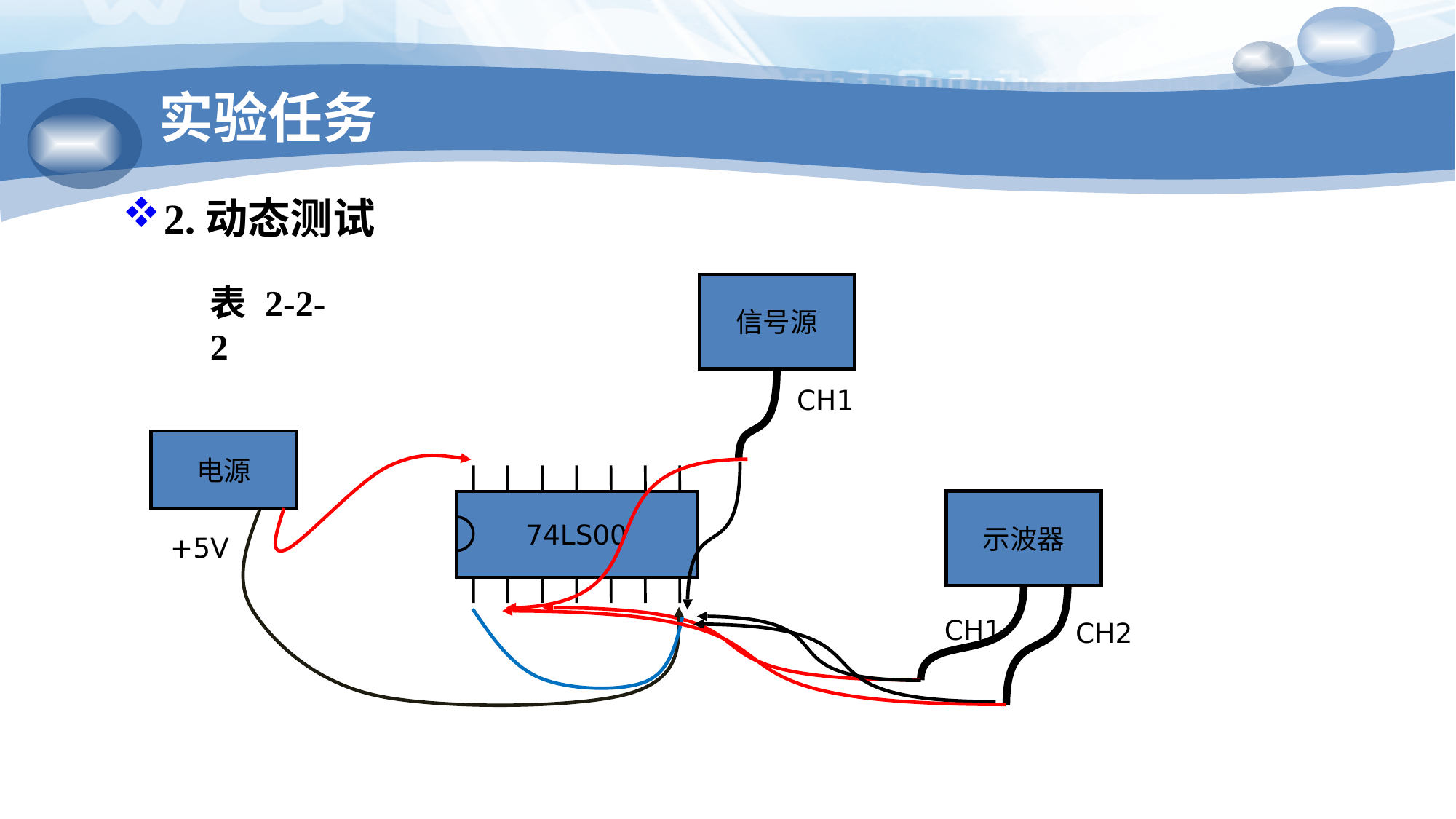

# 实验任务
2.动态测试
表2-2-2
信号源
CH1
电源

+5V

74LS00

示波器
CH1
CH2